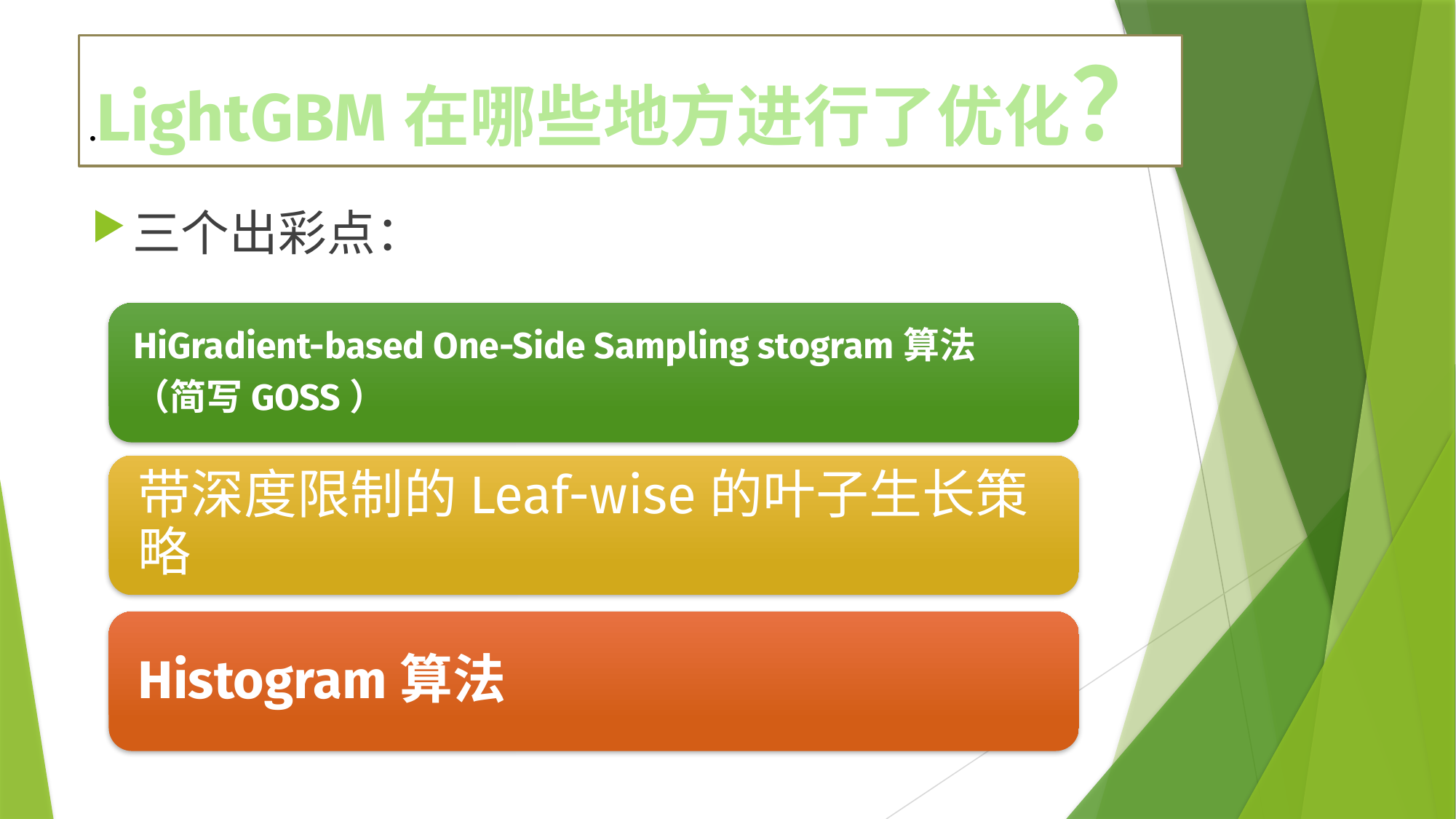

.LightGBM在哪些地方进行了优化？
三个出彩点：

HiGradient-based One-Side Sampling stogram算法
（简写GOSS）
带深度限制的Leaf-wise的叶子生长策略
Histogram算法